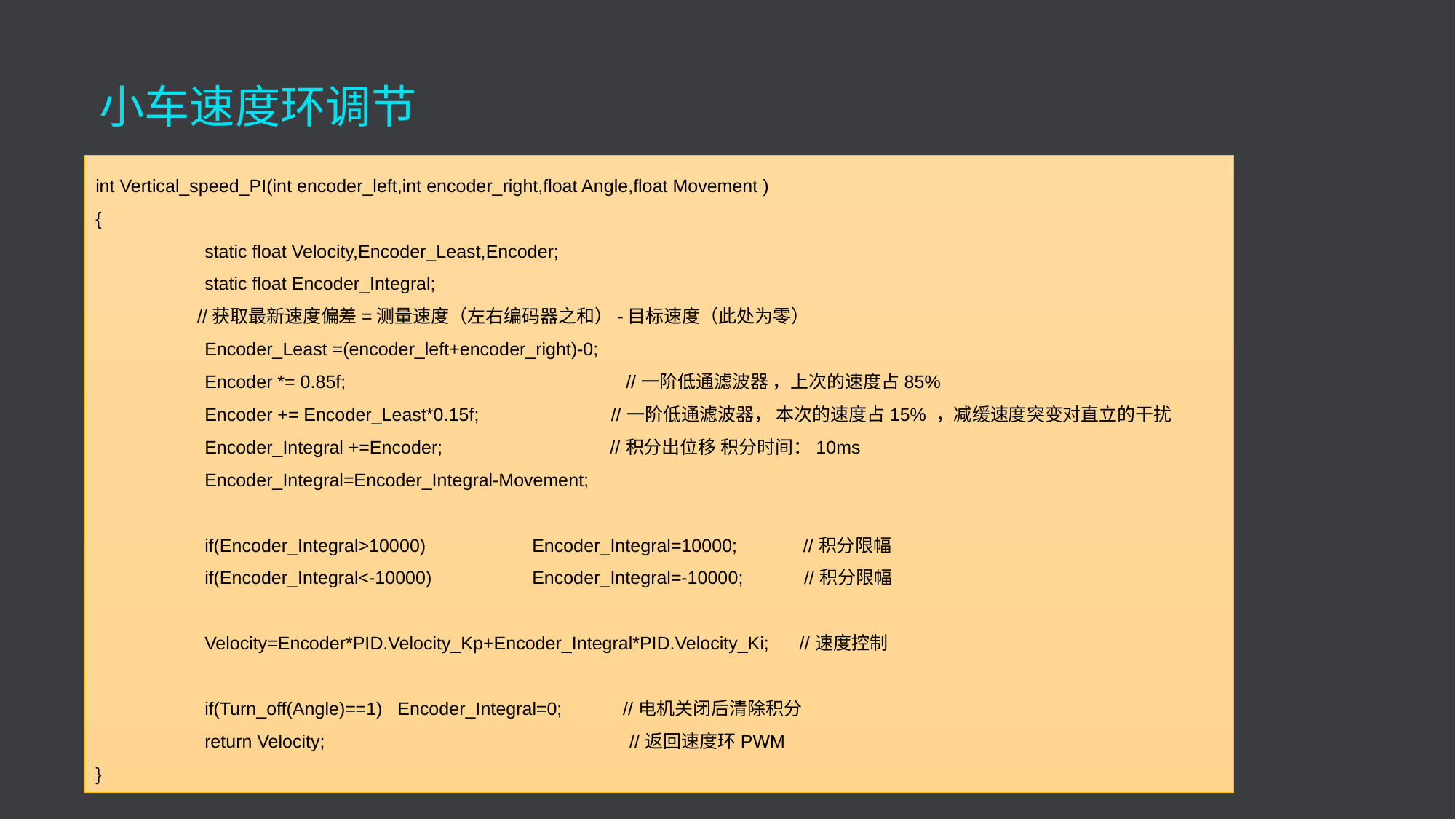

# 小车速度环调节
int Vertical_speed_PI(int encoder_left,int encoder_right,float Angle,float Movement )
{
	static float Velocity,Encoder_Least,Encoder;
	static float Encoder_Integral;
                    //获取最新速度偏差=测量速度（左右编码器之和）-目标速度（此处为零）
	Encoder_Least =(encoder_left+encoder_right)-0;
	Encoder *= 0.85f;	                                        //一阶低通滤波器 ，上次的速度占85%				Encoder += Encoder_Least*0.15f;                          //一阶低通滤波器， 本次的速度占15% ，减缓速度突变对直立的干扰
	Encoder_Integral +=Encoder;                                 //积分出位移 积分时间：10ms
	Encoder_Integral=Encoder_Integral-Movement;

	if(Encoder_Integral>10000)  	Encoder_Integral=10000;             //积分限幅
	if(Encoder_Integral<-10000)	Encoder_Integral=-10000;            //积分限幅

	Velocity=Encoder*PID.Velocity_Kp+Encoder_Integral*PID.Velocity_Ki;      //速度控制

	if(Turn_off(Angle)==1)   Encoder_Integral=0;            //电机关闭后清除积分
	return Velocity;                                                            //返回速度环PWM
}